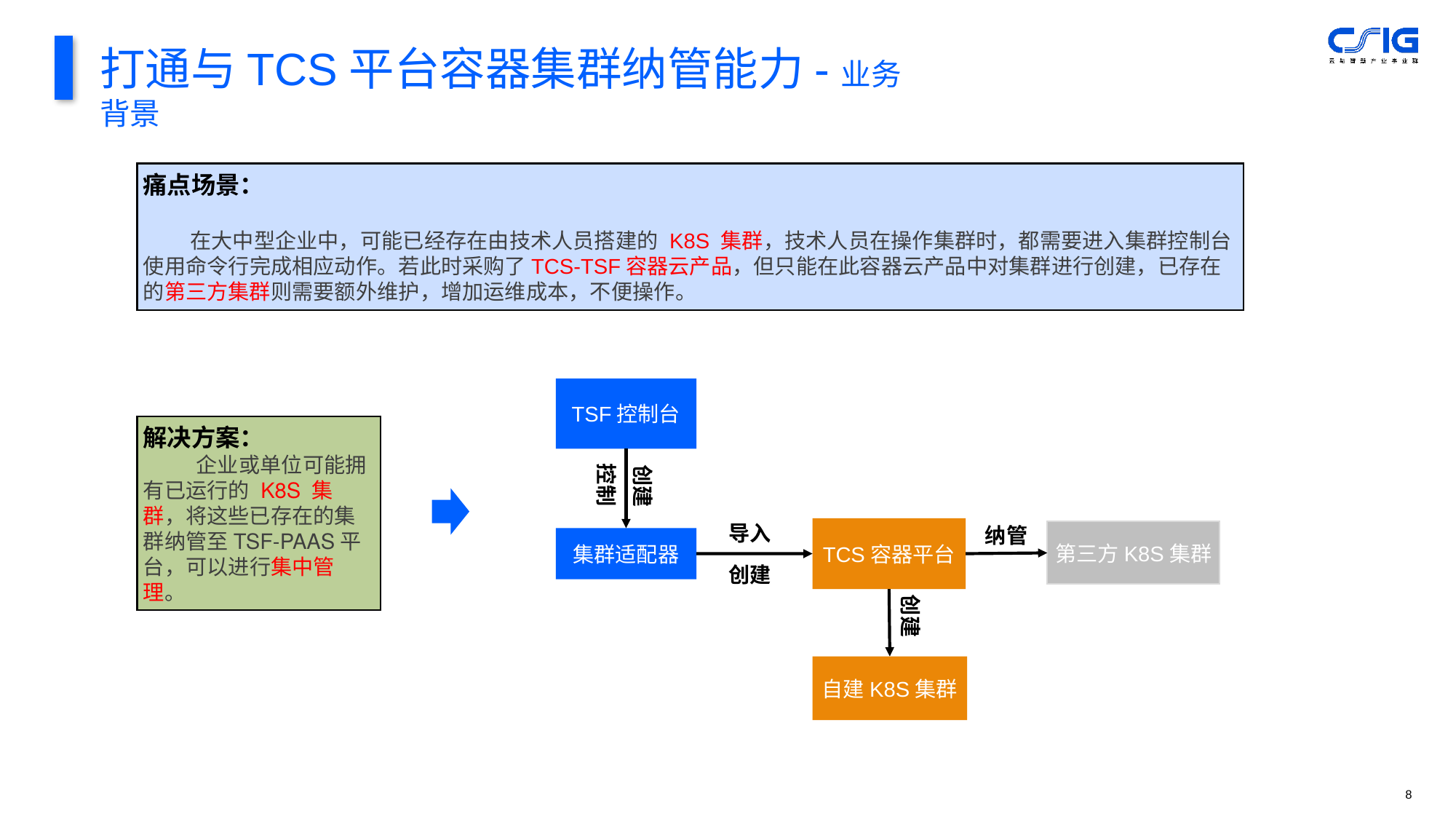

打通与TCS平台容器集群纳管能力-业务背景
痛点场景：

       在大中型企业中，可能已经存在由技术人员搭建的 K8S 集群，技术人员在操作集群时，都需要进入集群控制台使用命令行完成相应动作。若此时采购了TCS-TSF容器云产品，但只能在此容器云产品中对集群进行创建，已存在的第三方集群则需要额外维护，增加运维成本，不便操作。
TSF控制台
解决方案：
        企业或单位可能拥有已运行的 K8S 集群，将这些已存在的集群纳管至TSF-PAAS平台，可以进行集中管理。
创建
控制

导入
纳管
TCS容器平台
第三方K8S集群
集群适配器
创建
创建
自建K8S集群
8